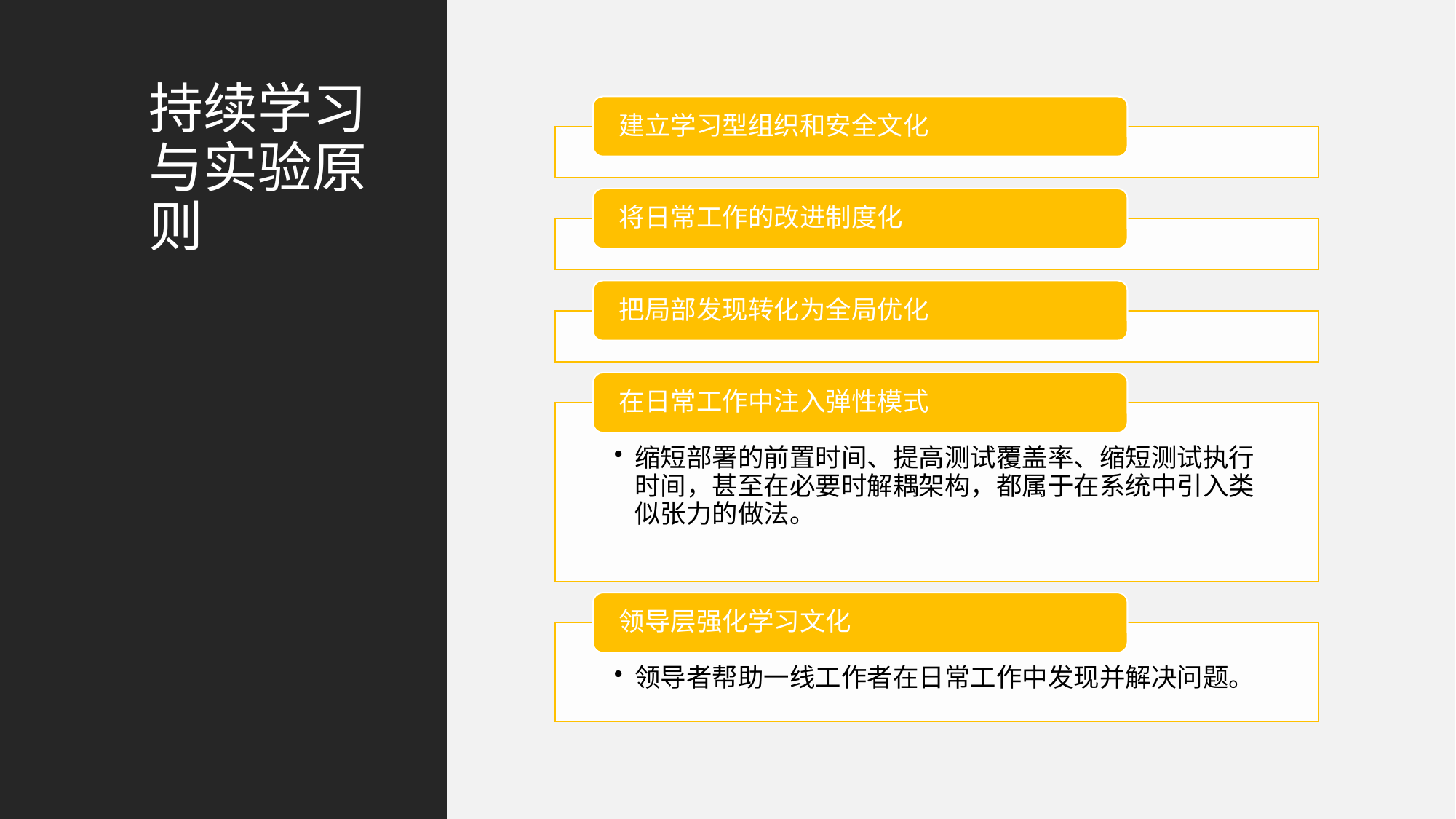

# 持续学习与实验原则
建立学习型组织和安全文化
将日常工作的改进制度化
把局部发现转化为全局优化
缩短部署的前置时间、提高测试覆盖率、缩短测试执行时间，甚至在必要时解耦架构，都属于在系统中引入类似张力的做法。
在日常工作中注入弹性模式
领导者帮助一线工作者在日常工作中发现并解决问题。
领导层强化学习文化